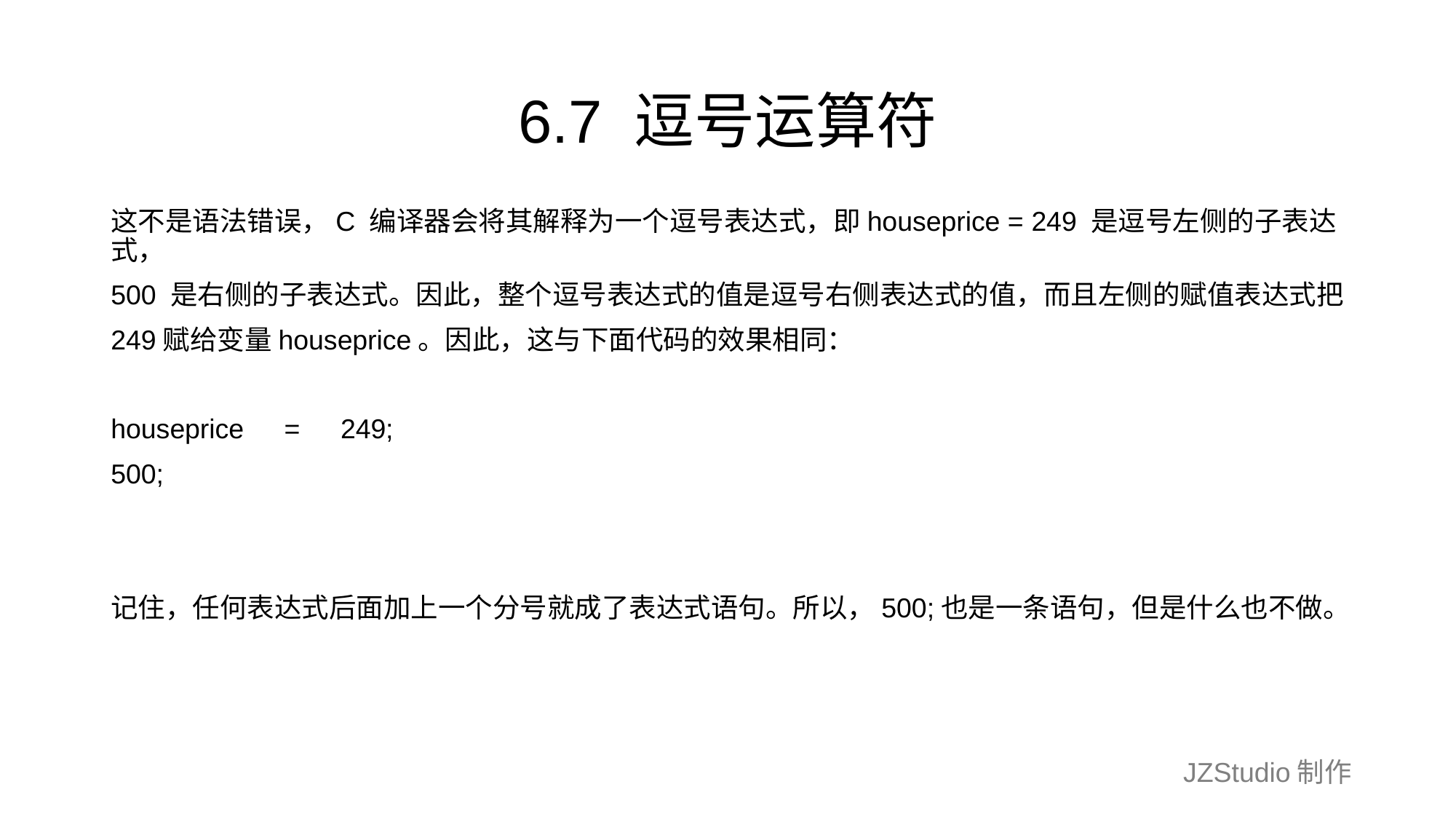

# 6.7 逗号运算符
这不是语法错误，C 编译器会将其解释为一个逗号表达式，即houseprice = 249 是逗号左侧的子表达式，
500 是右侧的子表达式。因此，整个逗号表达式的值是逗号右侧表达式的值，而且左侧的赋值表达式把
249赋给变量houseprice。因此，这与下面代码的效果相同：

houseprice　=　249;
500;

记住，任何表达式后面加上一个分号就成了表达式语句。所以，500;也是一条语句，但是什么也不做。